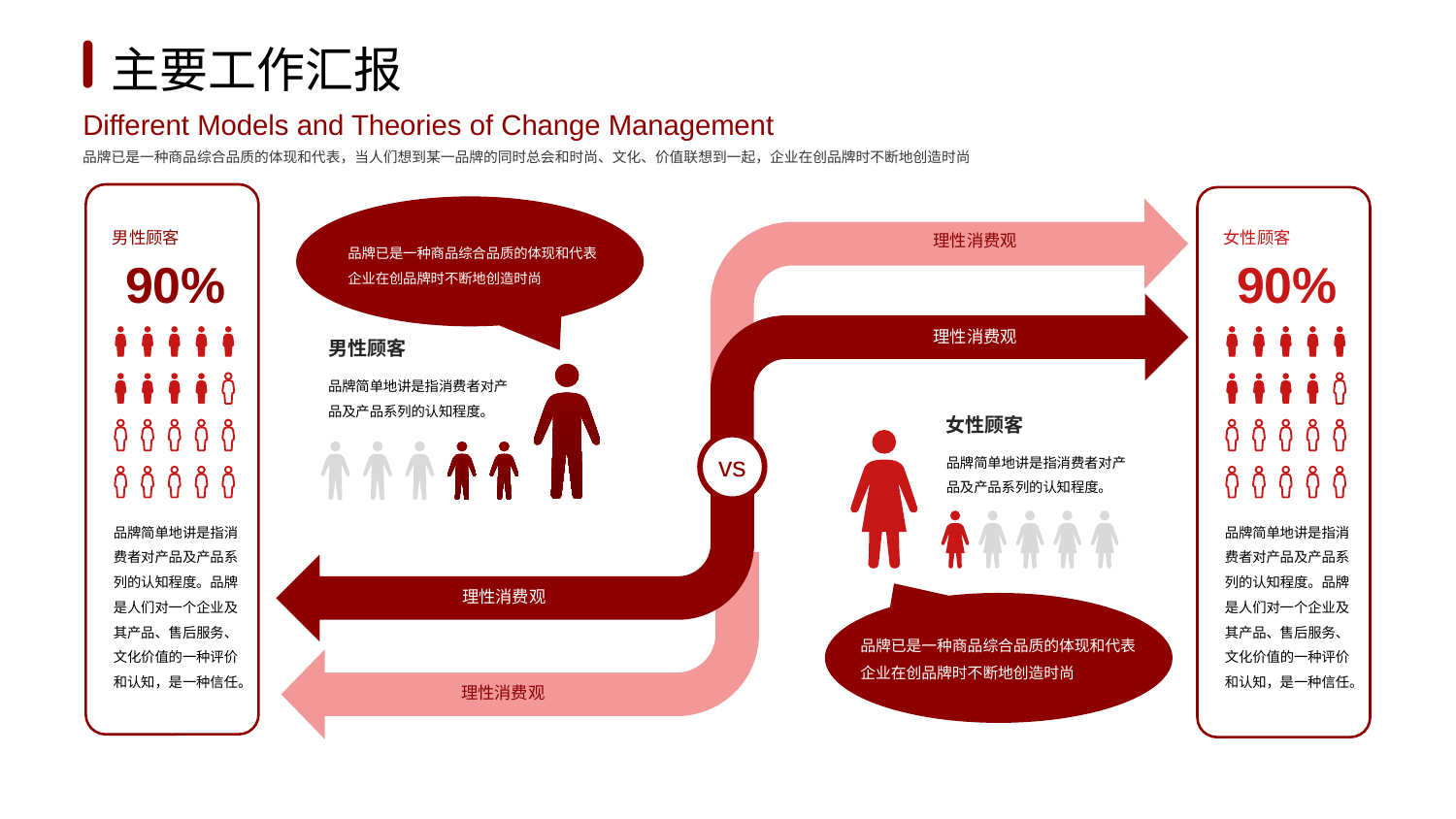

1
2
3
4
5
6
主要工作汇报

Different Models and Theories of Change Management
品牌已是一种商品综合品质的体现和代表，当人们想到某一品牌的同时总会和时尚、文化、价值联想到一起，企业在创品牌时不断地创造时尚

男性顾客
女性顾客
理性消费观
90%
90%
品牌已是一种商品综合品质的体现和代表
企业在创品牌时不断地创造时尚

理性消费观

男性顾客

品牌简单地讲是指消费者对产品及产品系列的认知程度。
女性顾客

品牌简单地讲是指消费者对产品及产品系列的认知程度。

vs

品牌简单地讲是指消费者对产品及产品系列的认知程度。品牌是人们对一个企业及其产品、售后服务、文化价值的一种评价和认知，是一种信任。

品牌简单地讲是指消费者对产品及产品系列的认知程度。品牌是人们对一个企业及其产品、售后服务、文化价值的一种评价和认知，是一种信任。

理性消费观

品牌已是一种商品综合品质的体现和代表
企业在创品牌时不断地创造时尚
理性消费观